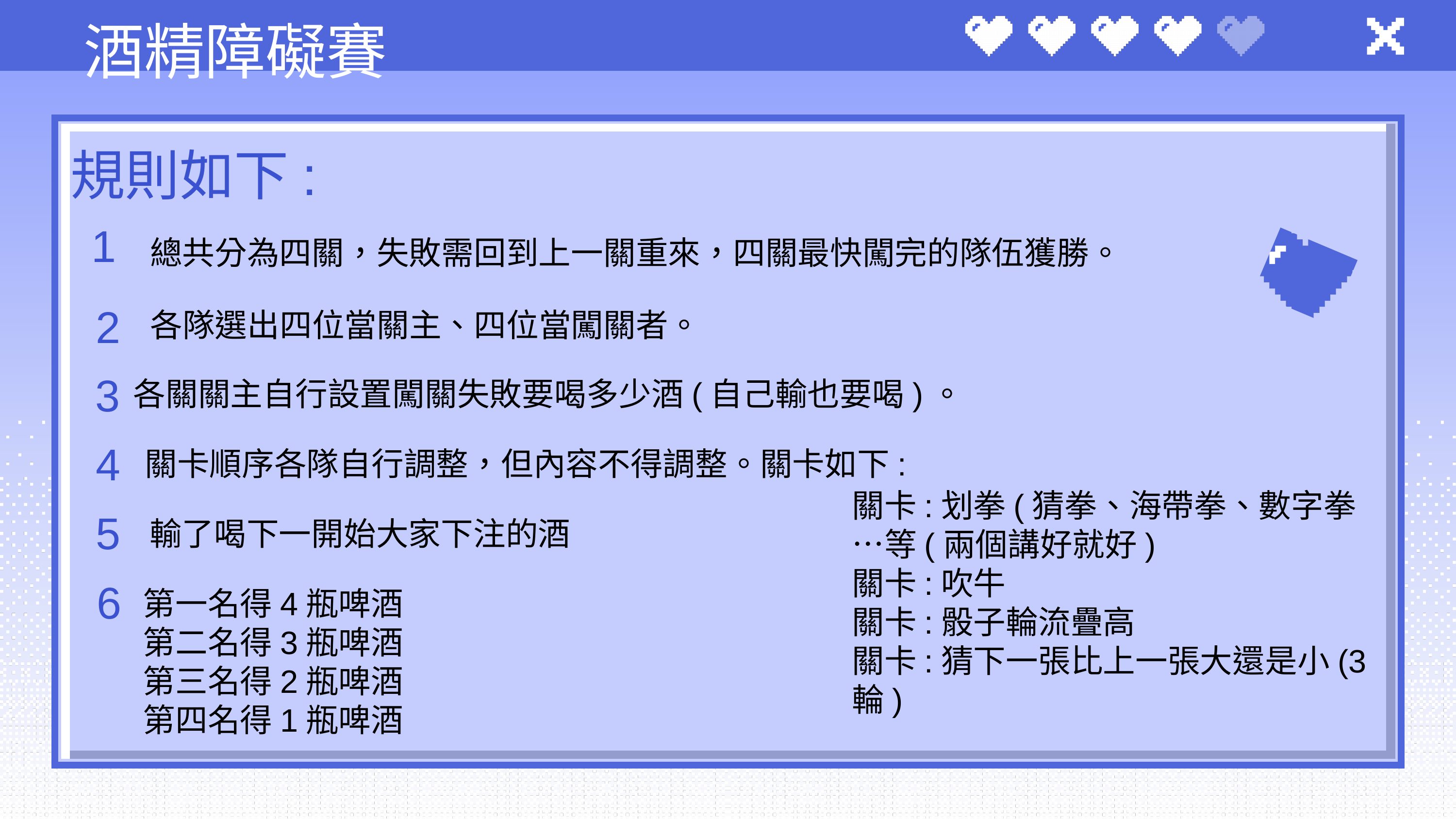

酒精障礙賽

規則如下:

1
總共分為四關，失敗需回到上一關重來，四關最快闖完的隊伍獲勝。

2
各隊選出四位當關主、四位當闖關者。
3
各關關主自行設置闖關失敗要喝多少酒(自己輸也要喝)。

4
關卡順序各隊自行調整，但內容不得調整。關卡如下:
關卡:划拳(猜拳、海帶拳、數字拳…等(兩個講好就好)
關卡:吹牛
關卡:骰子輪流疊高
關卡:猜下一張比上一張大還是小(3輪)
5
輸了喝下一開始大家下注的酒
6
第一名得4瓶啤酒
第二名得3瓶啤酒
第三名得2瓶啤酒
第四名得1瓶啤酒